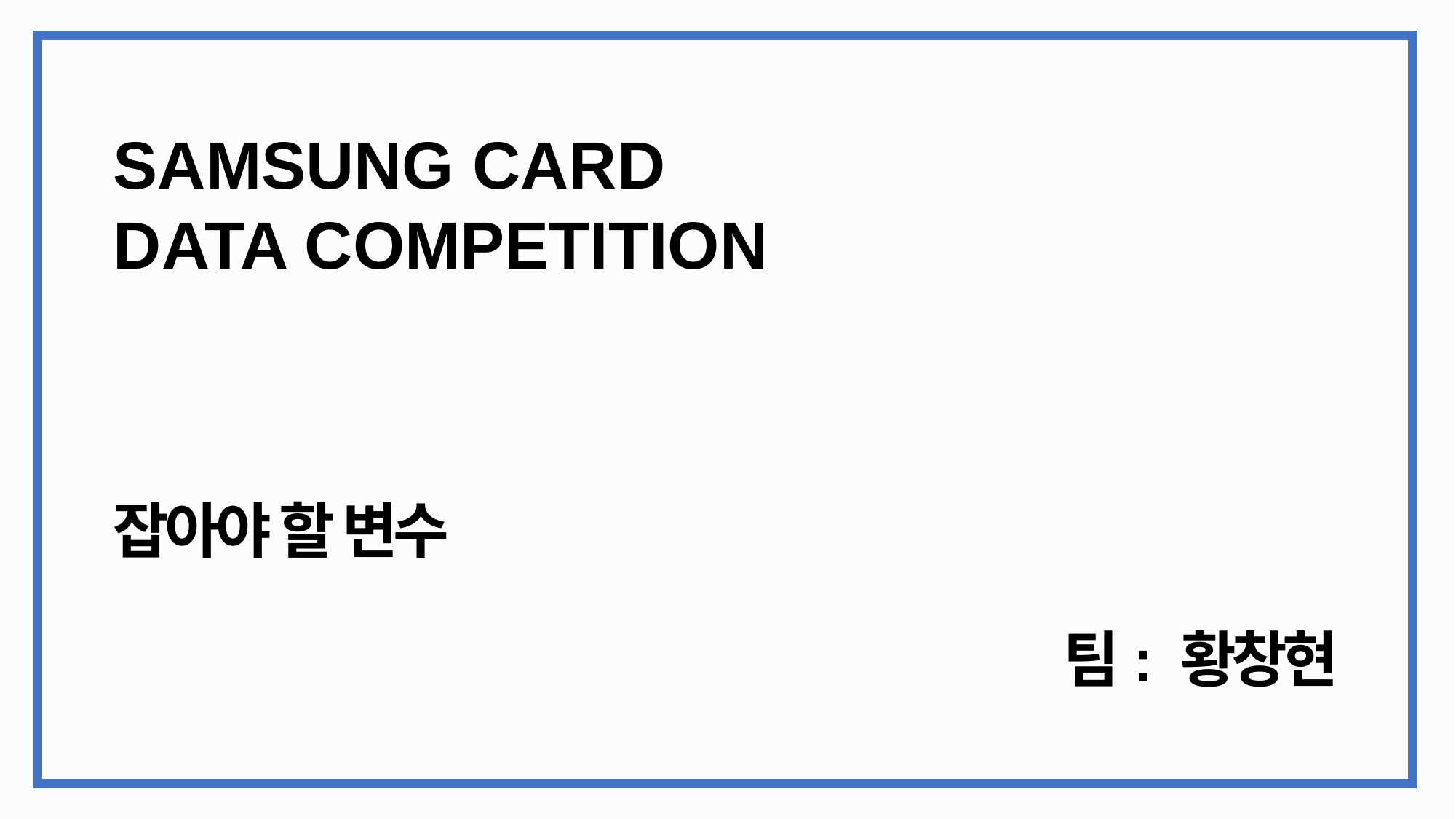

SAMSUNG CARD
DATA COMPETITION
잡아야 할 변수
팀: 황창현